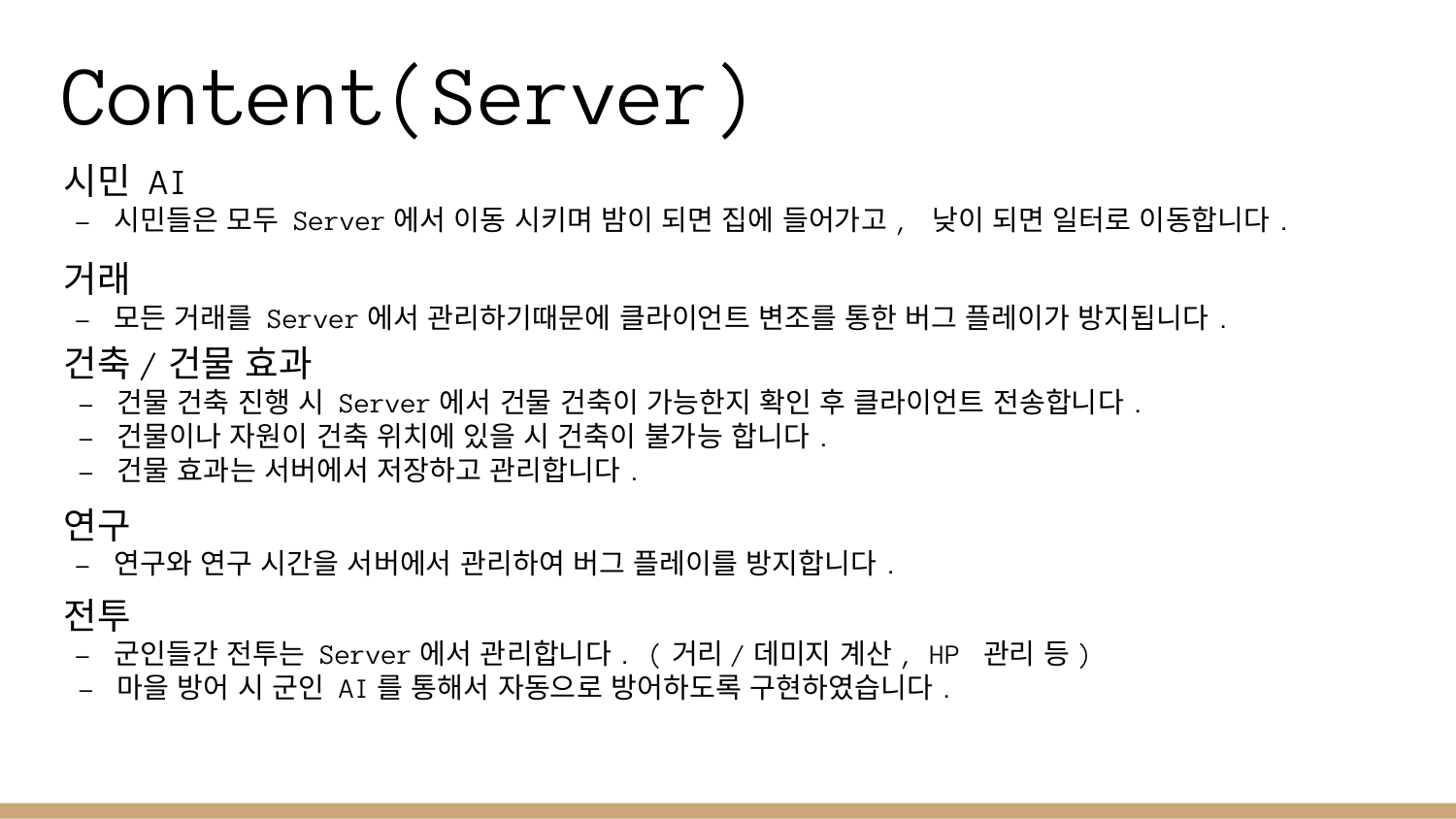

# Content(Server)
시민 AI
 - 시민들은 모두 Server에서 이동 시키며 밤이 되면 집에 들어가고, 낮이 되면 일터로 이동합니다.
거래
 - 모든 거래를 Server에서 관리하기때문에 클라이언트 변조를 통한 버그 플레이가 방지됩니다.
건축/건물 효과
 - 건물 건축 진행 시 Server에서 건물 건축이 가능한지 확인 후 클라이언트 전송합니다.
 - 건물이나 자원이 건축 위치에 있을 시 건축이 불가능 합니다.
 - 건물 효과는 서버에서 저장하고 관리합니다.
연구
 - 연구와 연구 시간을 서버에서 관리하여 버그 플레이를 방지합니다.
전투
 - 군인들간 전투는 Server에서 관리합니다. (거리/데미지 계산, HP 관리 등)
 - 마을 방어 시 군인 AI를 통해서 자동으로 방어하도록 구현하였습니다.